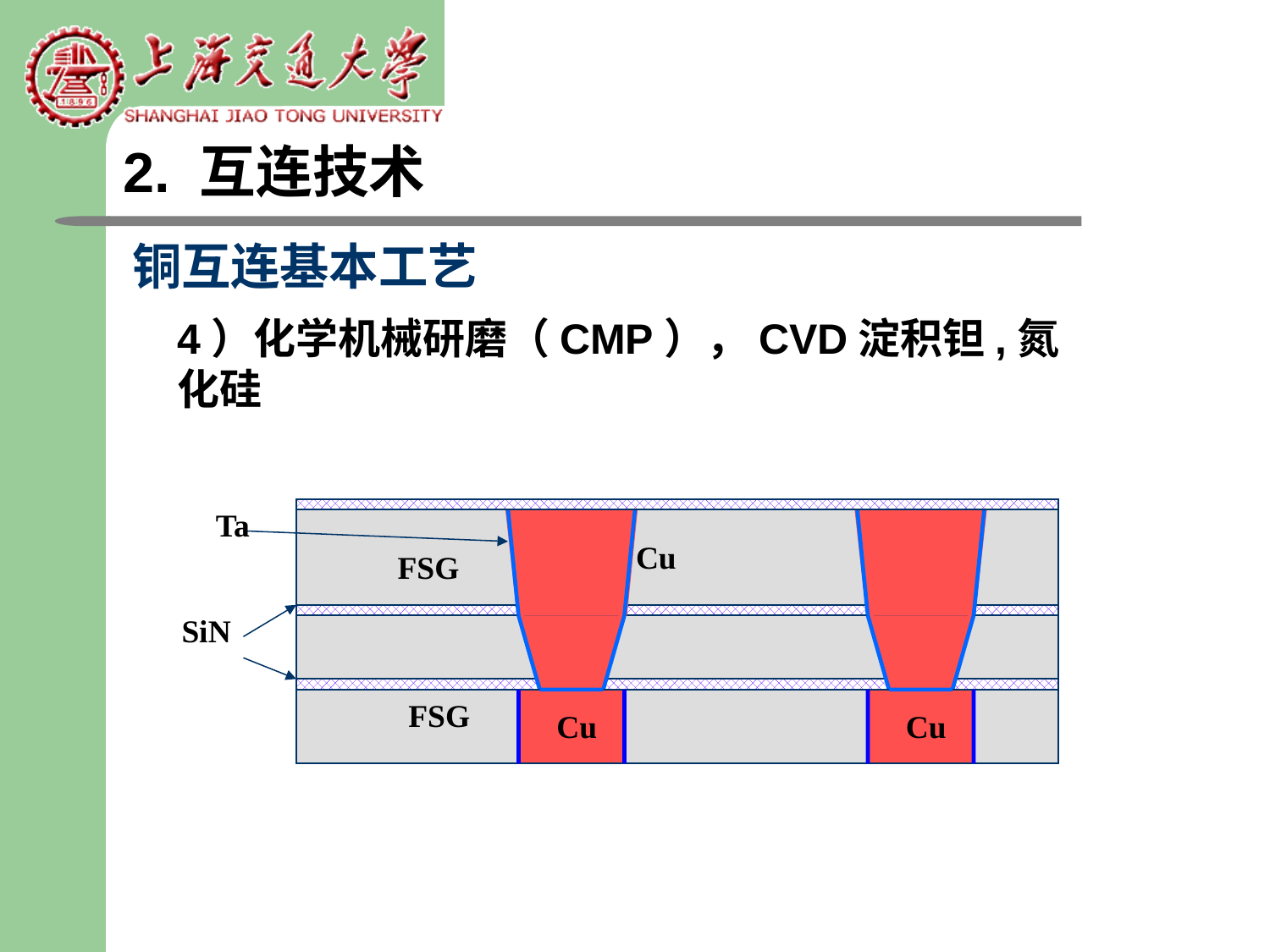

2. 互连技术
铜互连基本工艺
4）化学机械研磨（CMP），CVD淀积钽,氮化硅
SiN
Ta

Cu
FSG
SiN

FSG

Cu
Cu